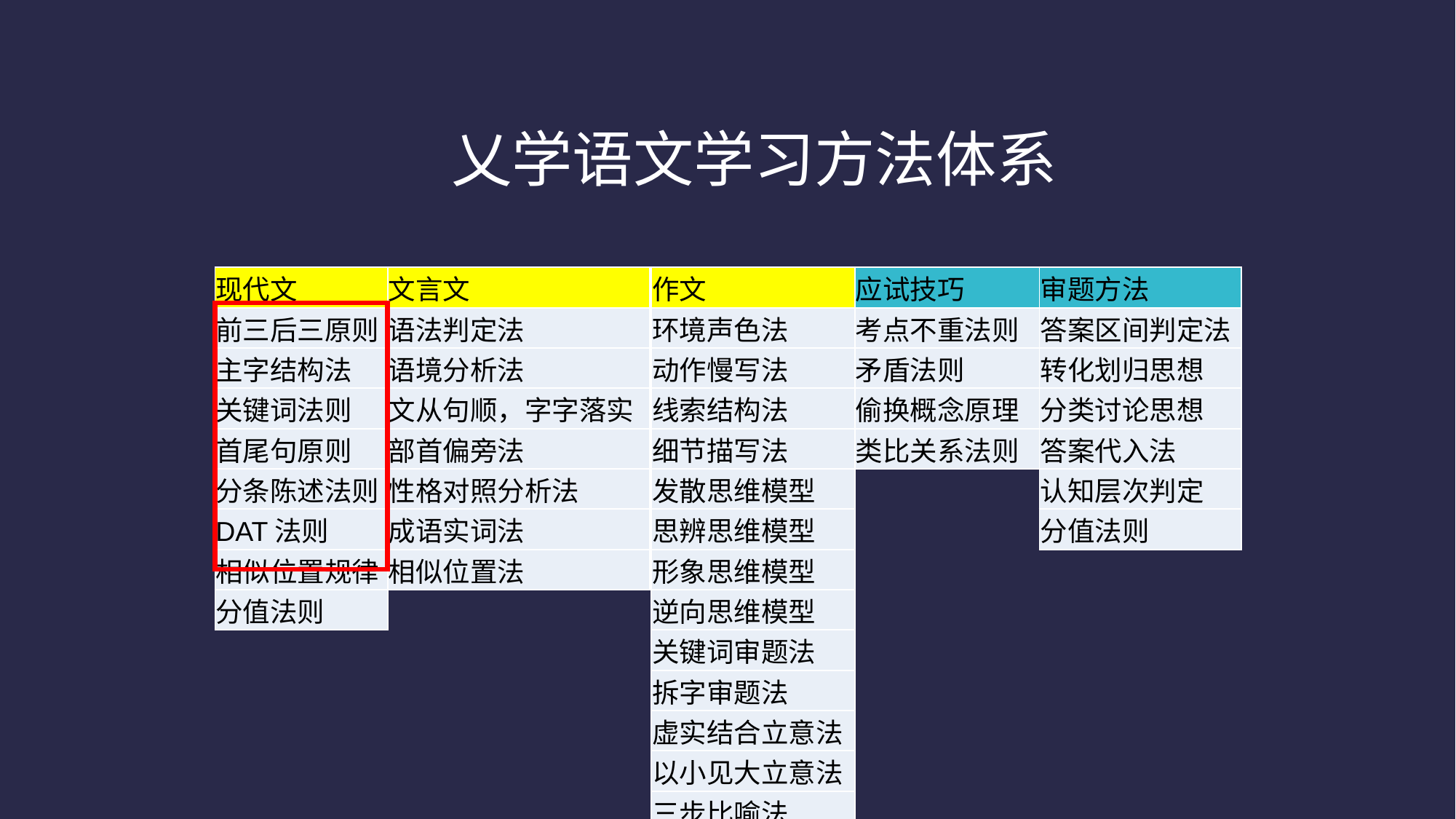

乂学语文学习方法体系
| 现代文 |
| --- |
| 前三后三原则 |
| 主字结构法 |
| 关键词法则 |
| 首尾句原则 |
| 分条陈述法则 |
| DAT法则 |
| 相似位置规律 |
| 分值法则 |
| 文言文 |
| --- |
| 语法判定法 |
| 语境分析法 |
| 文从句顺，字字落实 |
| 部首偏旁法 |
| 性格对照分析法 |
| 成语实词法 |
| 相似位置法 |
| 作文 |
| --- |
| 环境声色法 |
| 动作慢写法 |
| 线索结构法 |
| 细节描写法 |
| 发散思维模型 |
| 思辨思维模型 |
| 形象思维模型 |
| 逆向思维模型 |
| 关键词审题法 |
| 拆字审题法 |
| 虚实结合立意法 |
| 以小见大立意法 |
| 三步比喻法 |
| 三步升华主旨法 |
| 应试技巧 |
| --- |
| 考点不重法则 |
| 矛盾法则 |
| 偷换概念原理 |
| 类比关系法则 |
| 审题方法 |
| --- |
| 答案区间判定法 |
| 转化划归思想 |
| 分类讨论思想 |
| 答案代入法 |
| 认知层次判定 |
| 分值法则 |